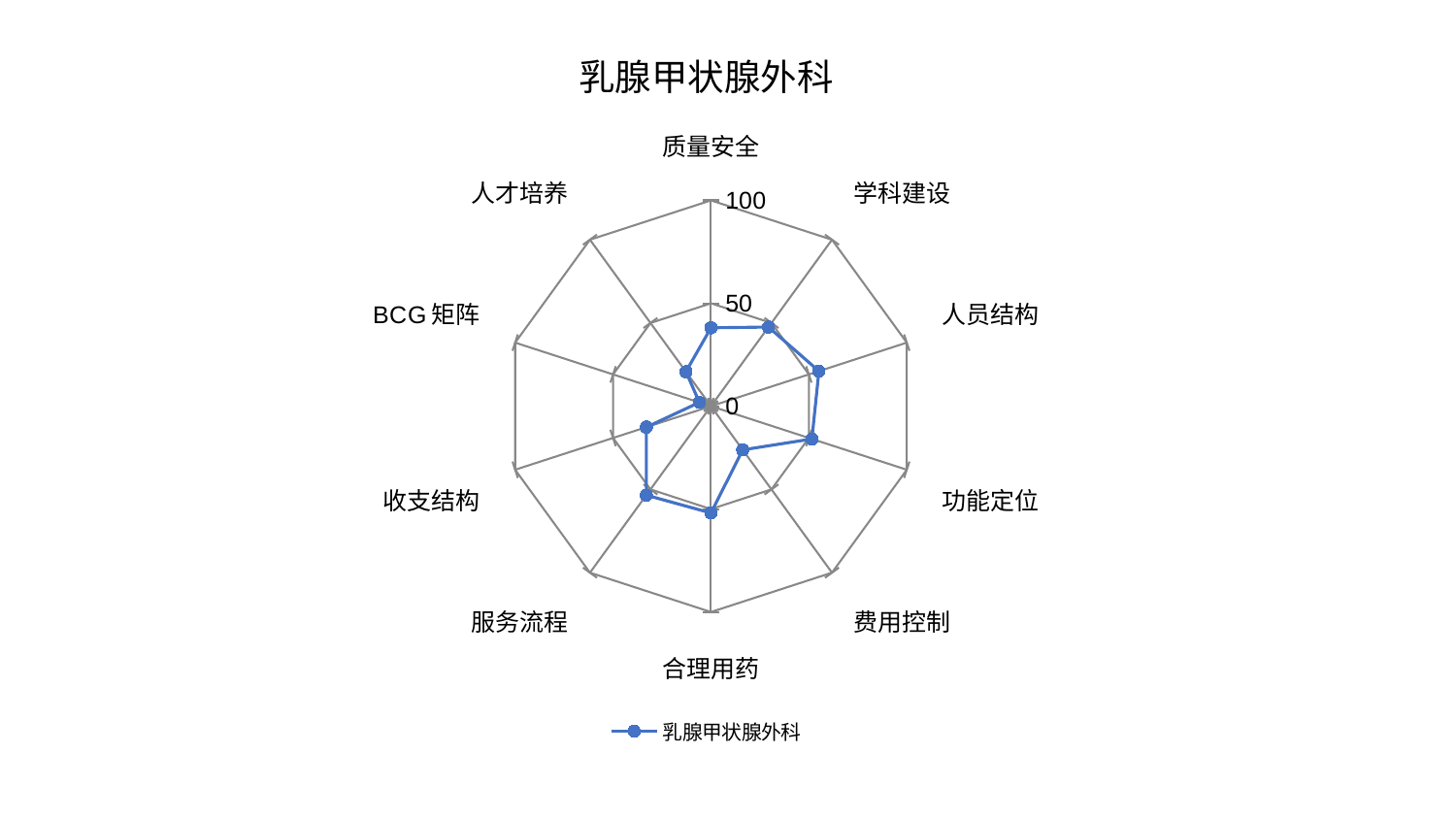

### Chart: 乳腺甲状腺外科

| Category | 乳腺甲状腺外科 |
|---|---|
| 质量安全 | 38.08709583033759 |
| 学科建设 | 47.53159400185539 |
| 人员结构 | 55.13825638311038 |
| 功能定位 | 51.571986105665665 |
| 费用控制 | 26.253419267144242 |
| 合理用药 | 51.90041045863434 |
| 服务流程 | 53.45619360568958 |
| 收支结构 | 32.9974190853271 |
| BCG矩阵 | 5.935921765929958 |
| 人才培养 | 20.723730299587476 |
150